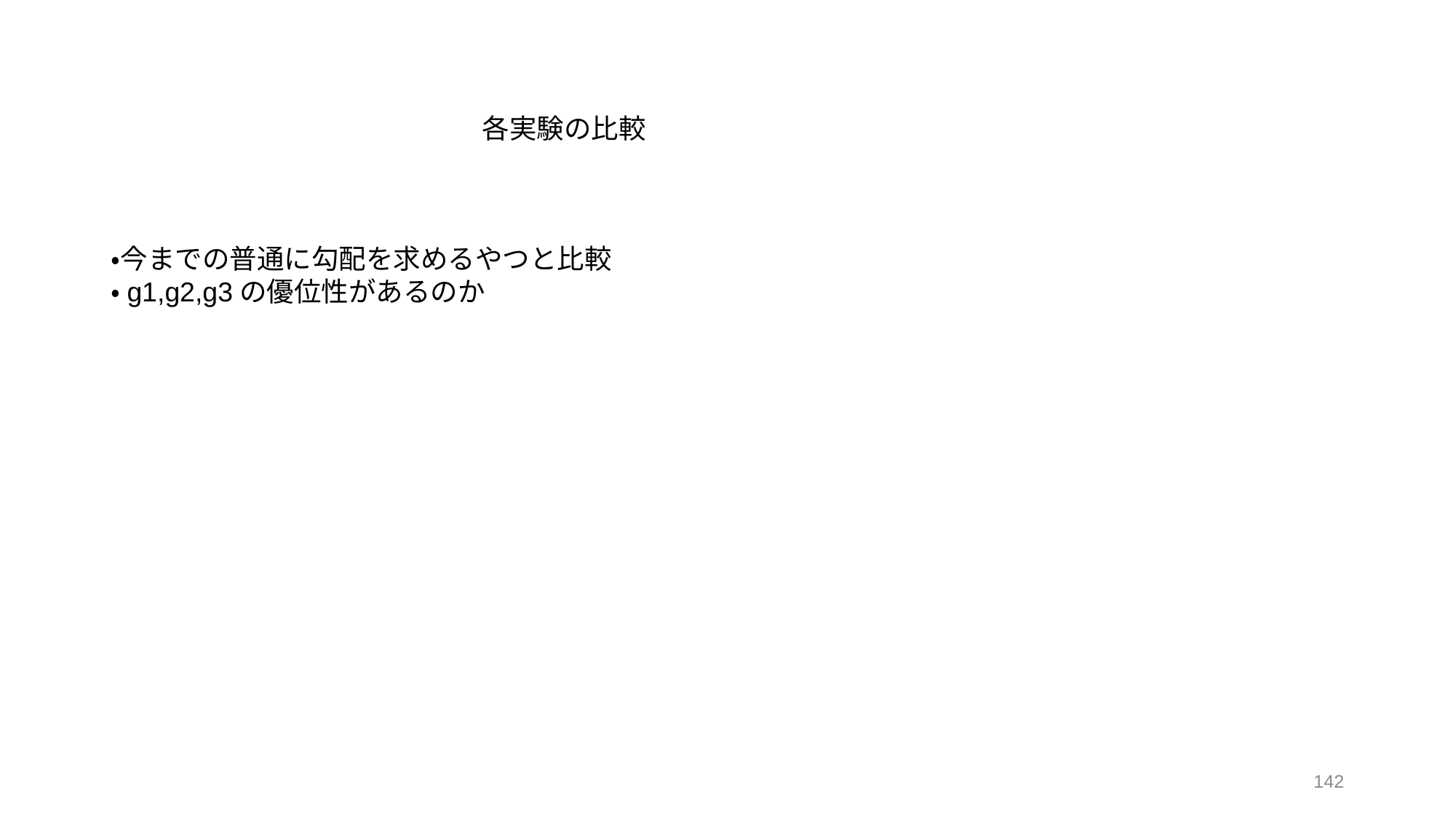

各実験の比較
・今までの普通に勾配を求めるやつと比較
・g1,g2,g3の優位性があるのか
142